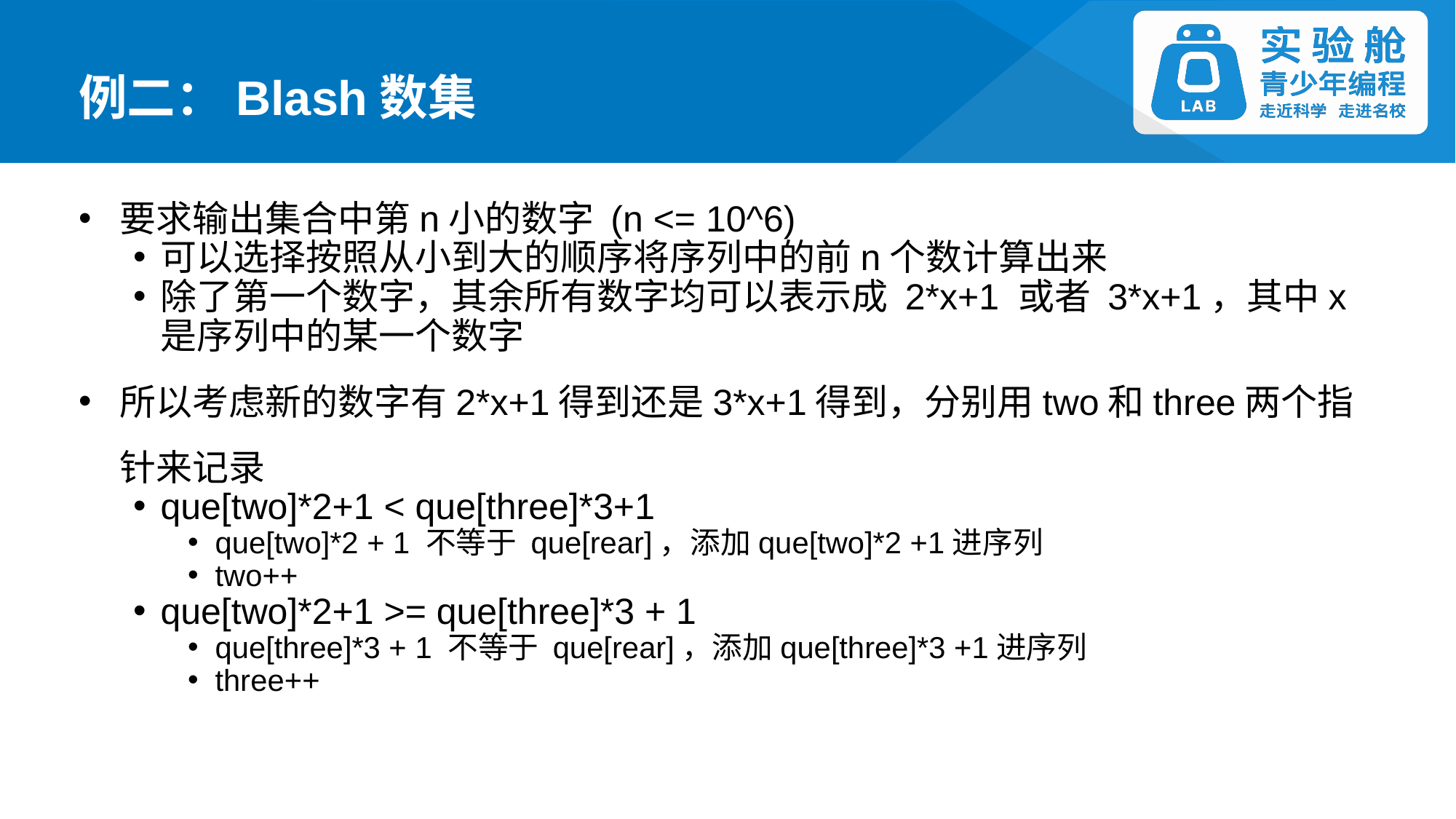

例二：Blash数集
要求输出集合中第n小的数字 (n <= 10^6)
可以选择按照从小到大的顺序将序列中的前n个数计算出来
除了第一个数字，其余所有数字均可以表示成 2*x+1 或者 3*x+1，其中x是序列中的某一个数字
所以考虑新的数字有2*x+1得到还是3*x+1得到，分别用two和three两个指针来记录
que[two]*2+1 < que[three]*3+1
que[two]*2 + 1 不等于 que[rear]，添加que[two]*2 +1进序列
two++
que[two]*2+1 >= que[three]*3 + 1
que[three]*3 + 1 不等于 que[rear]，添加que[three]*3 +1进序列
three++